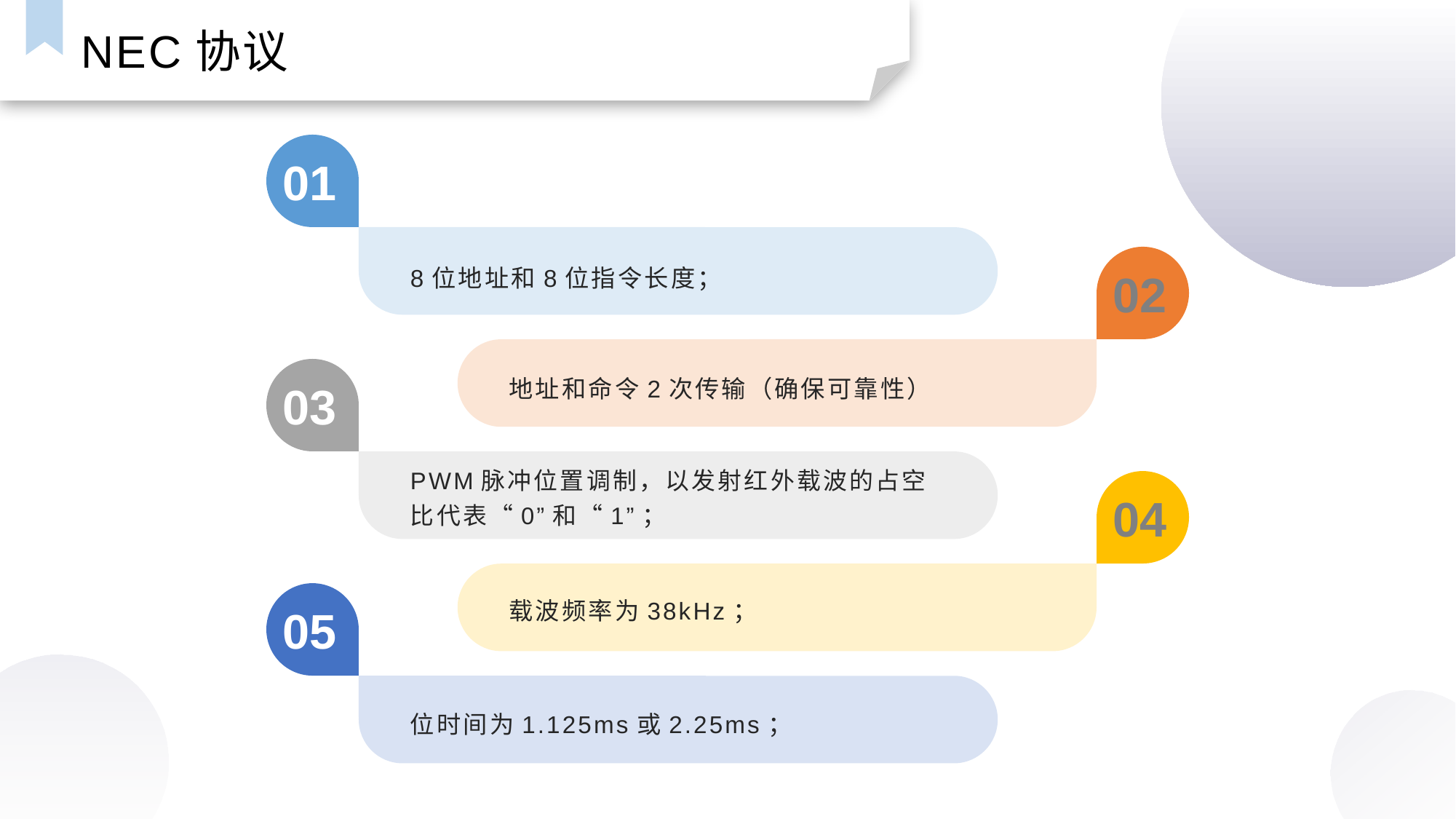

NEC协议

01

8位地址和8位指令长度；

02

地址和命令2次传输（确保可靠性）

03

PWM脉冲位置调制，以发射红外载波的占空比代表“0”和“1”；

04
载波频率为38kHz；

05
位时间为1.125ms或2.25ms；